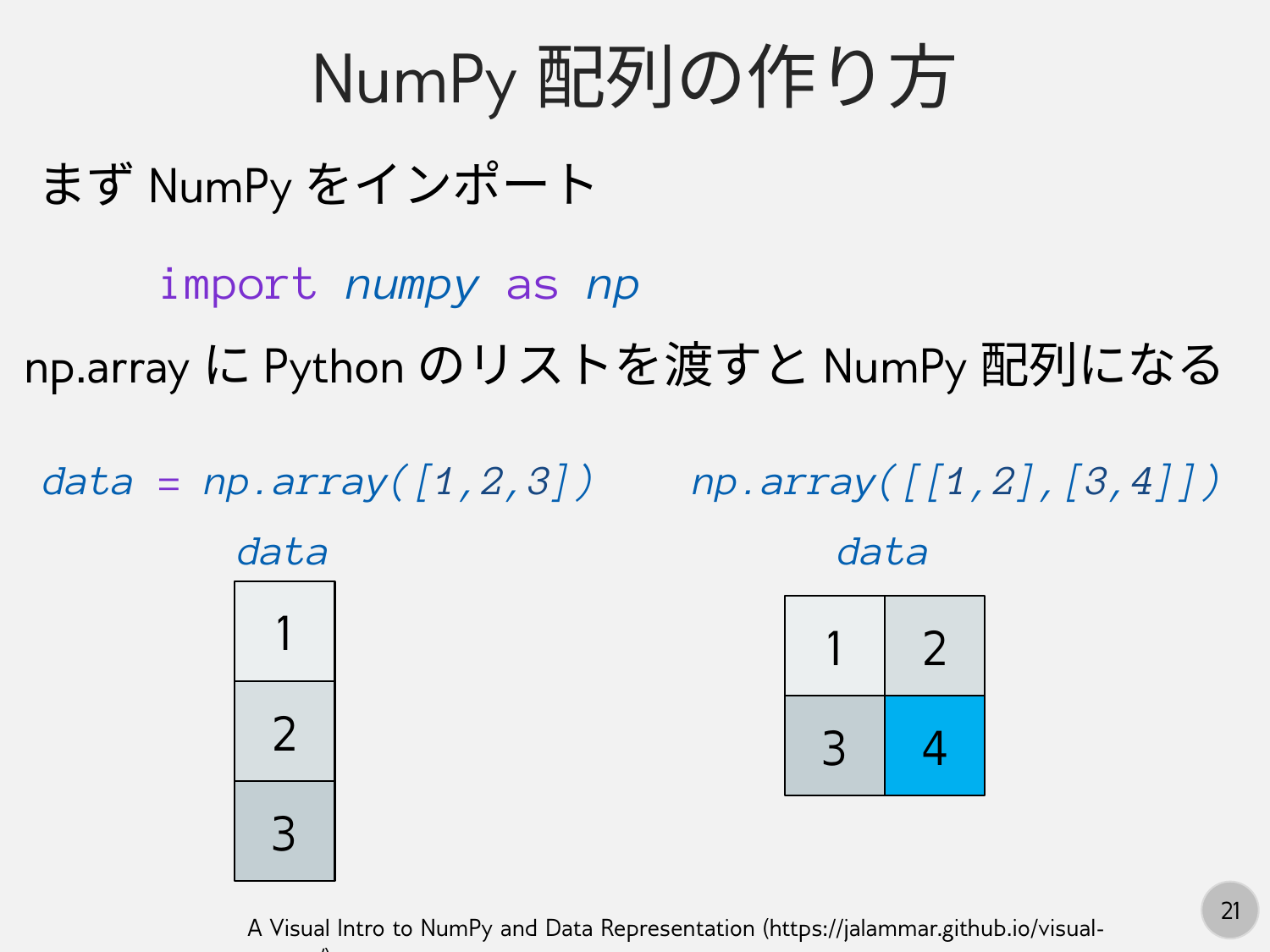

NumPy配列の作り方
まずNumPyをインポート
import numpy as np
np.arrayにPythonのリストを渡すとNumPy配列になる
data = np.array([1,2,3])
np.array([[1,2],[3,4]])
data
data
1
1
2
2
3
4
3
A Visual Intro to NumPy and Data Representation (https://jalammar.github.io/visual-numpy/)